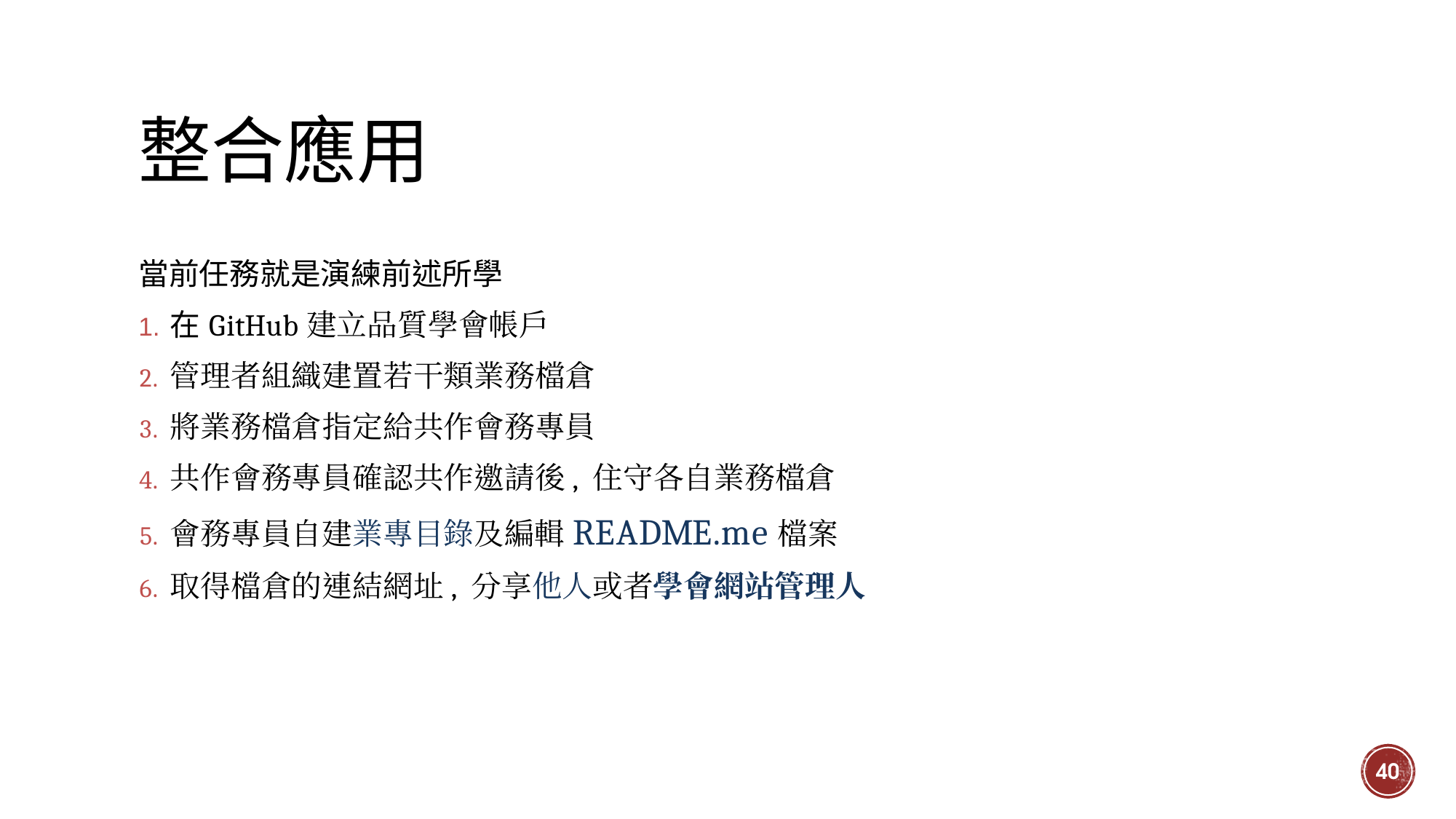

# 整合應用
當前任務就是演練前述所學
在GitHub建立品質學會帳戶
管理者組織建置若干類業務檔倉
將業務檔倉指定給共作會務專員
共作會務專員確認共作邀請後, 住守各自業務檔倉
會務專員自建業專目錄及編輯README.me檔案
取得檔倉的連結網址, 分享他人或者學會網站管理人

40